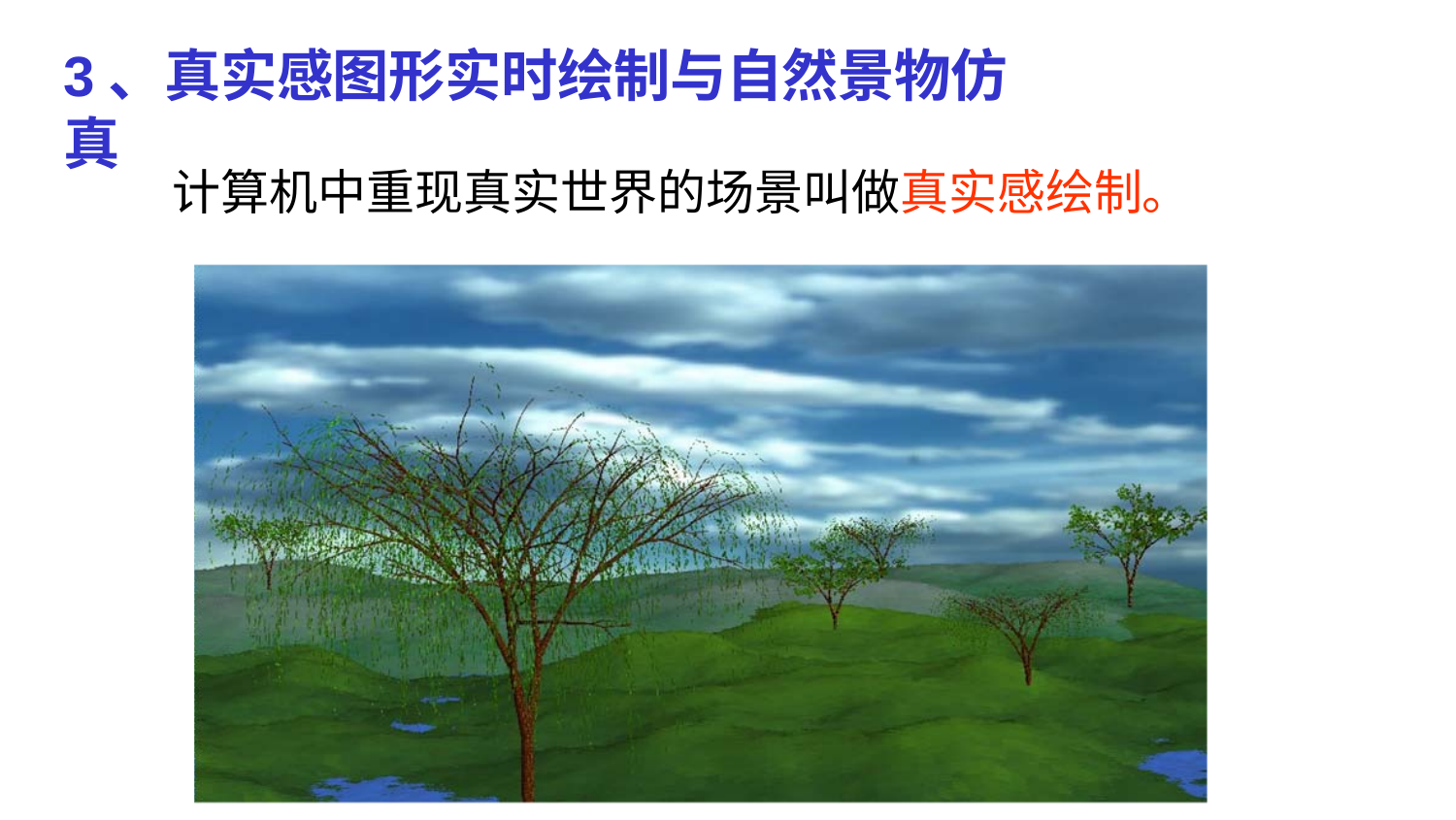

3、真实感图形实时绘制与自然景物仿真
计算机中重现真实世界的场景叫做真实感绘制。